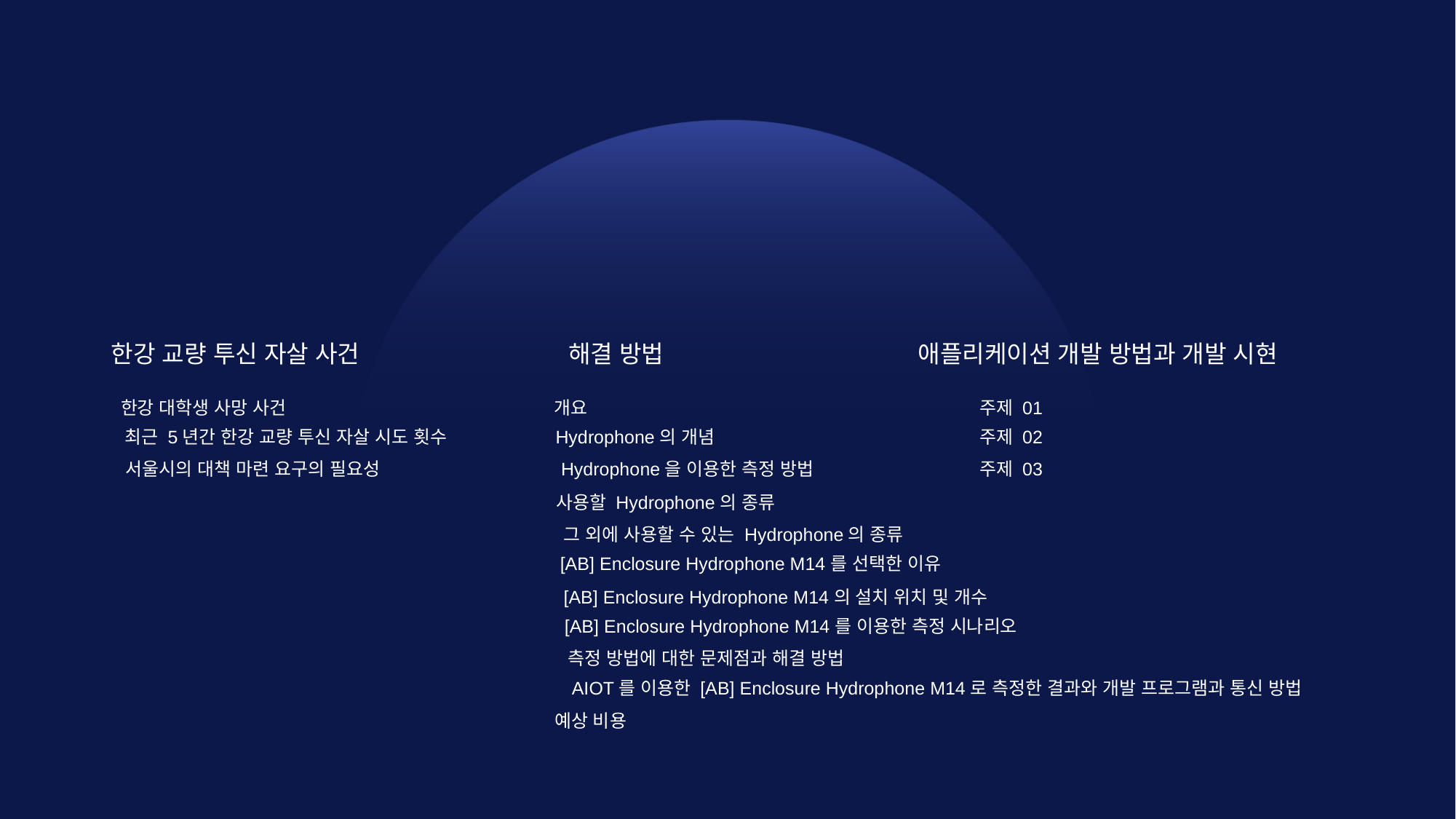

해결 방법
한강 교량 투신 자살 사건
애플리케이션 개발 방법과 개발 시현
한강 대학생 사망 사건
개요
주제 01
최근 5년간 한강 교량 투신 자살 시도 횟수
Hydrophone의 개념
주제 02
서울시의 대책 마련 요구의 필요성
Hydrophone을 이용한 측정 방법
주제 03
사용할 Hydrophone의 종류
그 외에 사용할 수 있는 Hydrophone의 종류
[AB] Enclosure Hydrophone M14를 선택한 이유
[AB] Enclosure Hydrophone M14의 설치 위치 및 개수
[AB] Enclosure Hydrophone M14를 이용한 측정 시나리오
측정 방법에 대한 문제점과 해결 방법
AIOT를 이용한 [AB] Enclosure Hydrophone M14로 측정한 결과와 개발 프로그램과 통신 방법
예상 비용